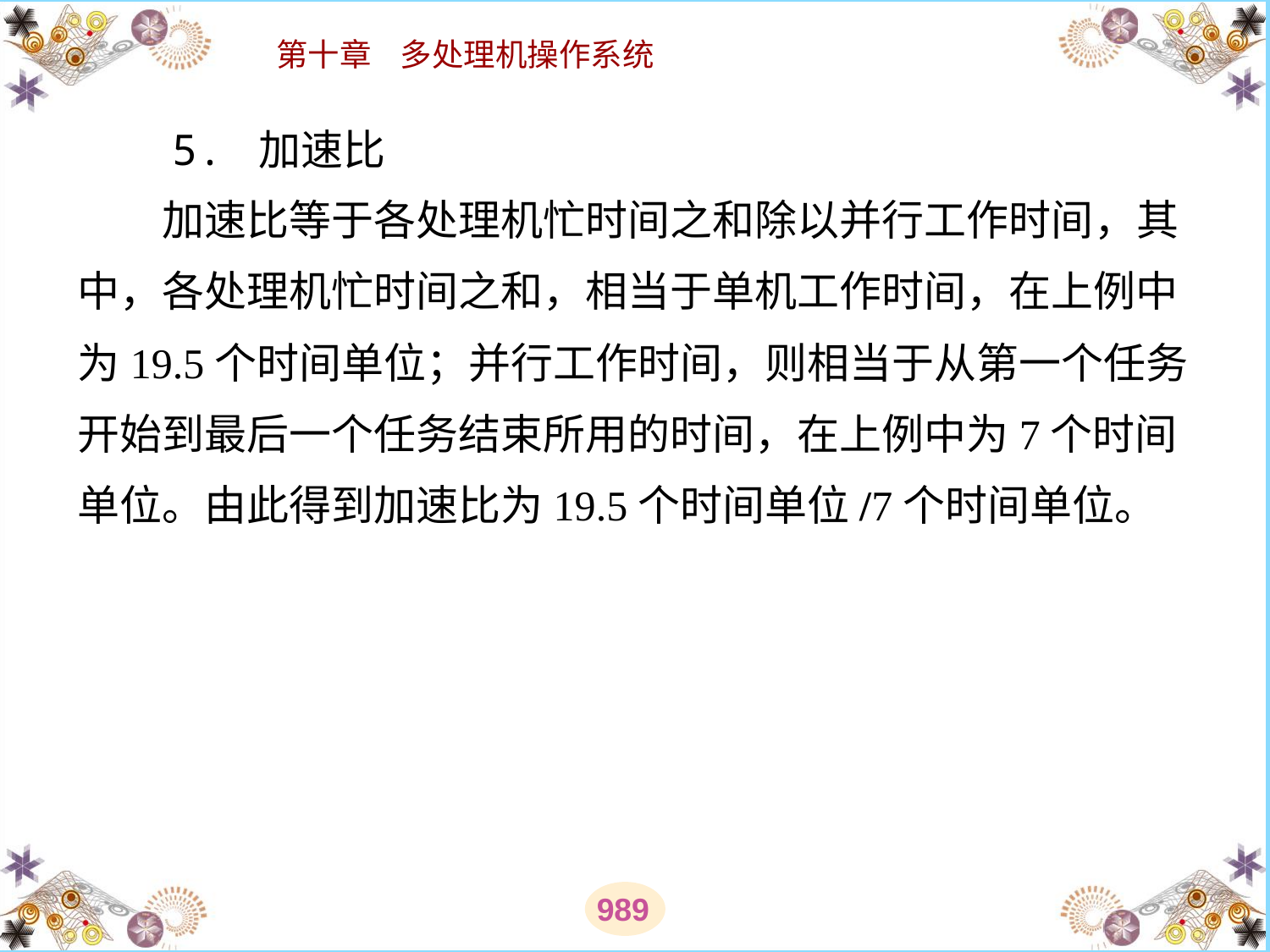

# 5. 加速比 　　加速比等于各处理机忙时间之和除以并行工作时间，其中，各处理机忙时间之和，相当于单机工作时间，在上例中为19.5个时间单位；并行工作时间，则相当于从第一个任务开始到最后一个任务结束所用的时间，在上例中为7个时间单位。由此得到加速比为19.5个时间单位/7个时间单位。